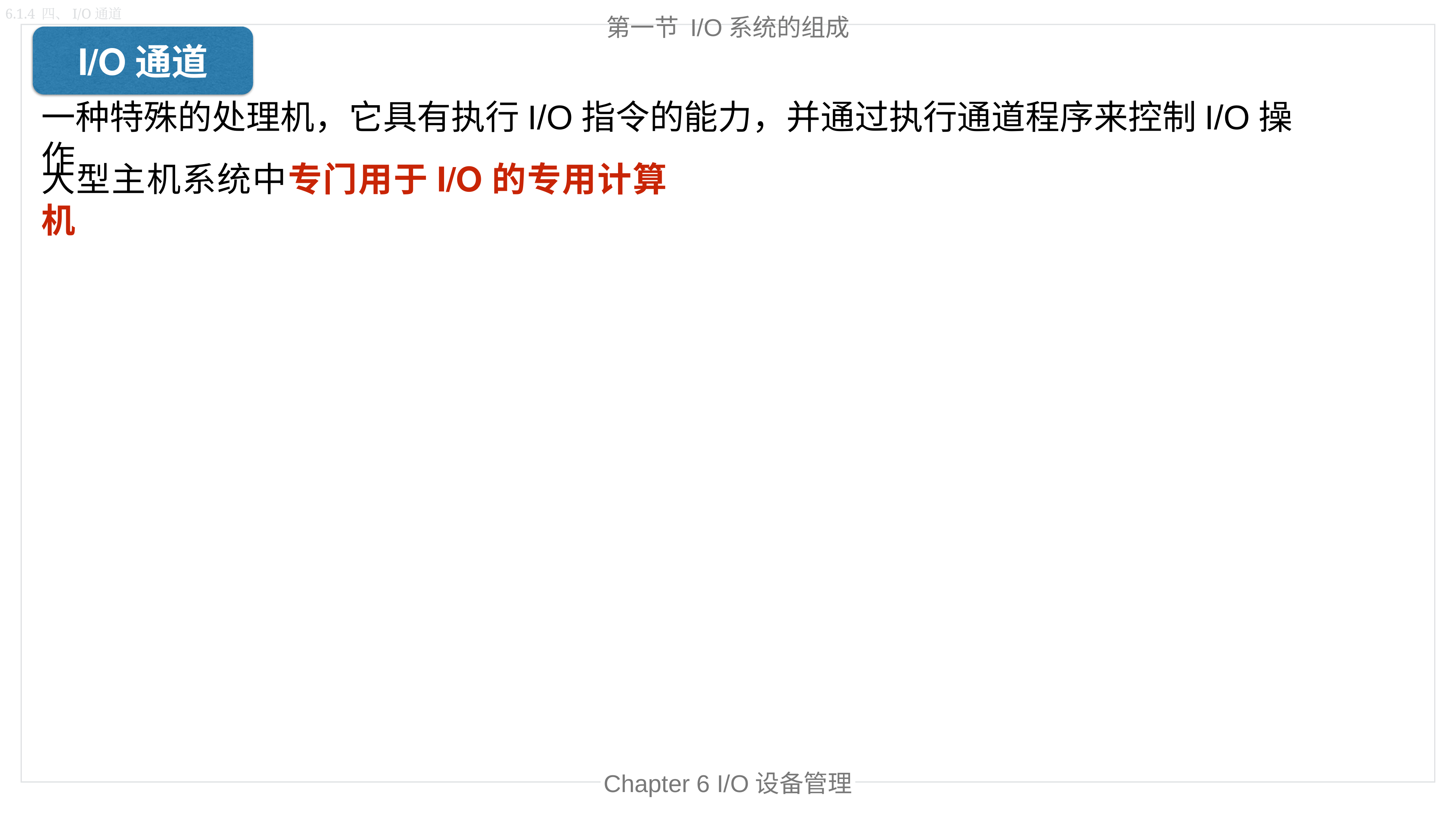

6.1.4 四、I/O通道
第一节 I/O系统的组成

I/O通道
一种特殊的处理机，它具有执行I/O指令的能力，并通过执行通道程序来控制I/O操作
大型主机系统中专门用于I/O的专用计算机
Chapter 6 I/O设备管理
Chapter 处理器管理